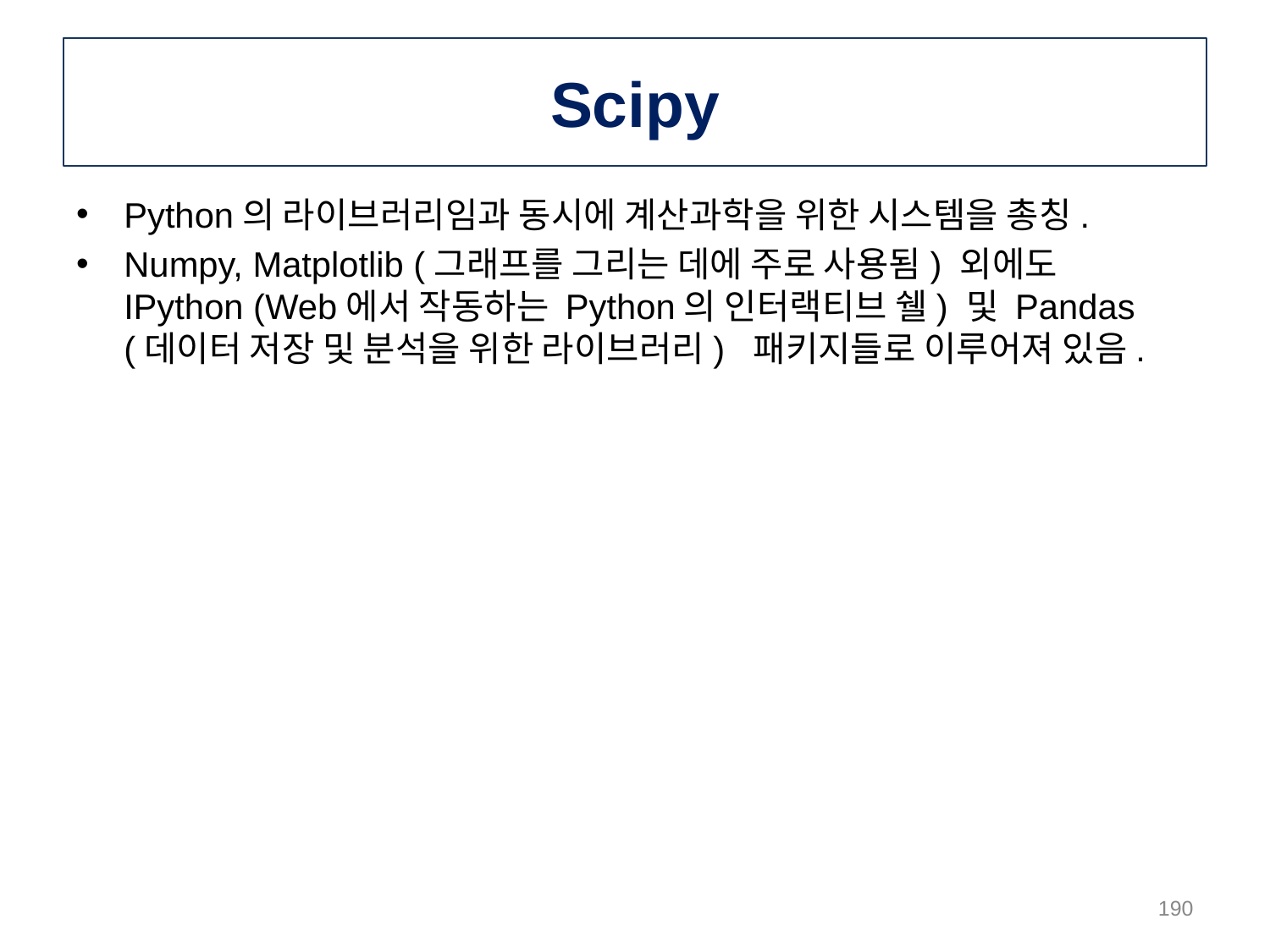

# Scipy
Python의 라이브러리임과 동시에 계산과학을 위한 시스템을 총칭.
Numpy, Matplotlib (그래프를 그리는 데에 주로 사용됨) 외에도 IPython (Web에서 작동하는 Python의 인터랙티브 쉘) 및 Pandas (데이터 저장 및 분석을 위한 라이브러리)  패키지들로 이루어져 있음.

190